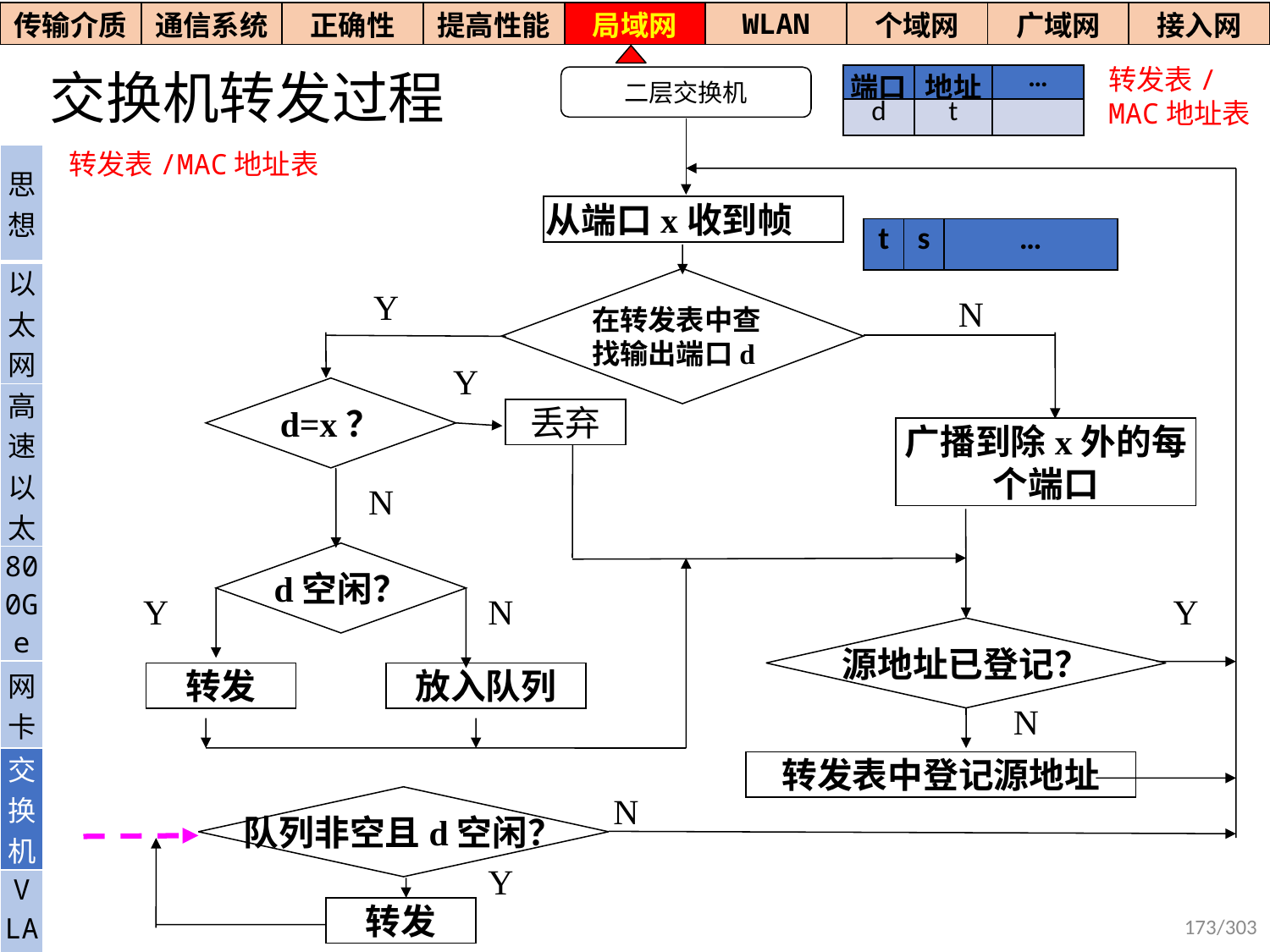

| 传输介质 | 通信系统 | 正确性 | 提高性能 | 局域网 | WLAN | 个域网 | 广域网 | 接入网 |
| --- | --- | --- | --- | --- | --- | --- | --- | --- |

# 交换机转发过程
转发表/MAC地址表
| 端口 | 地址 | … |
| --- | --- | --- |
| d | t |  |
二层交换机

转发表/MAC地址表

| 思想 |
| --- |
| 以太网 |
| 高速以太 |
| 800Ge |
| 网卡 |
| 交换机 |
| V LAN |

从端口x收到帧
| t | s | … |
| --- | --- | --- |

在转发表中查找输出端口d
Y
N

Y
d=x？
丢弃
广播到除x外的每个端口

N

d空闲？

Y

N
Y
源地址已登记？

转发
放入队列
N

转发表中登记源地址

队列非空且d空闲？
N

Y

转发
173/303